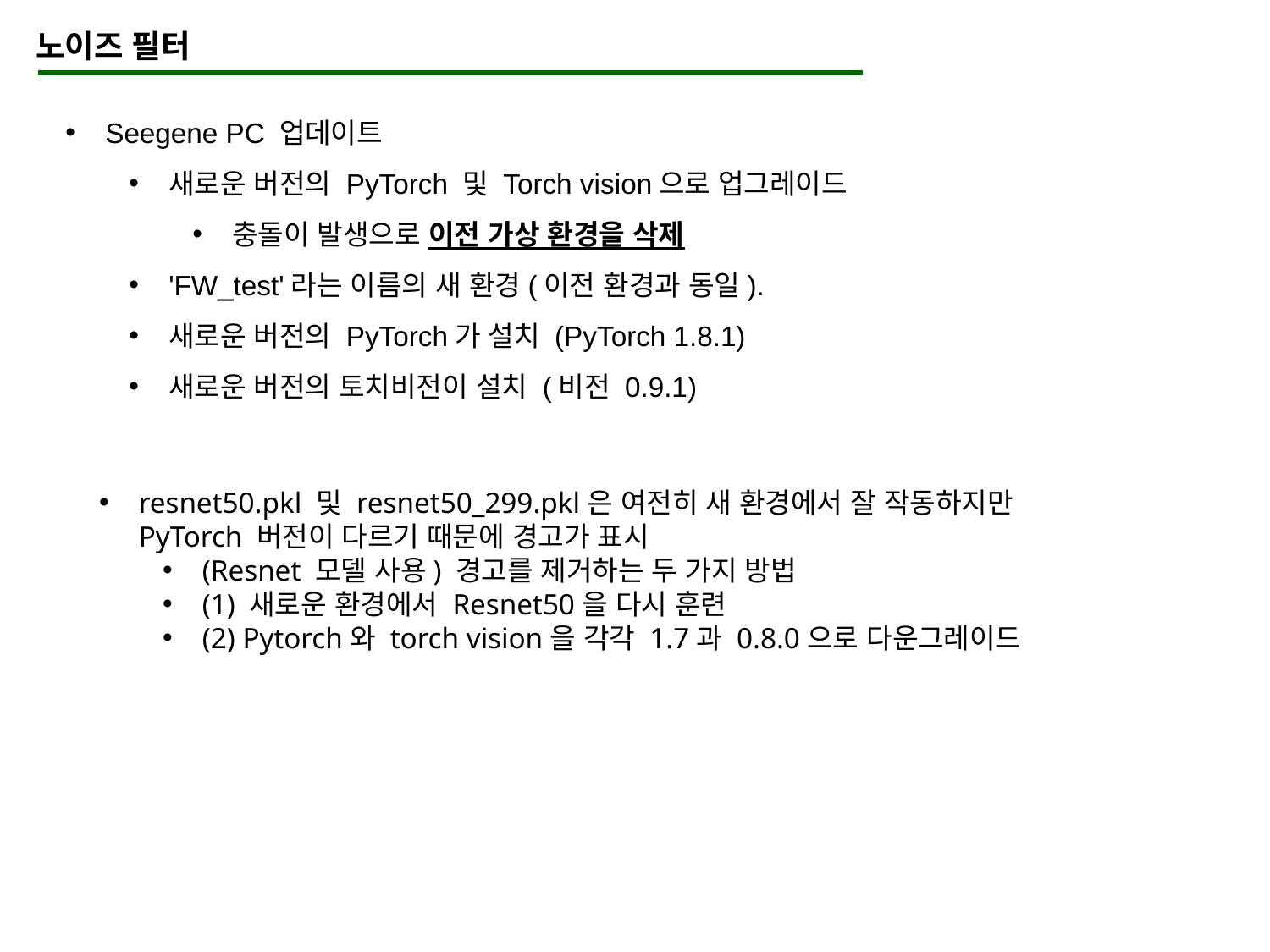

노이즈 필터
Seegene PC 업데이트
새로운 버전의 PyTorch 및 Torch vision으로 업그레이드
충돌이 발생으로 이전 가상 환경을 삭제
'FW_test'라는 이름의 새 환경(이전 환경과 동일).
새로운 버전의 PyTorch가 설치 (PyTorch 1.8.1)
새로운 버전의 토치비전이 설치 (비전 0.9.1)
resnet50.pkl 및 resnet50_299.pkl은 여전히 새 환경에서 잘 작동하지만 PyTorch 버전이 다르기 때문에 경고가 표시
(Resnet 모델 사용) 경고를 제거하는 두 가지 방법
(1) 새로운 환경에서 Resnet50을 다시 훈련
(2) Pytorch와 torch vision을 각각 1.7과 0.8.0으로 다운그레이드